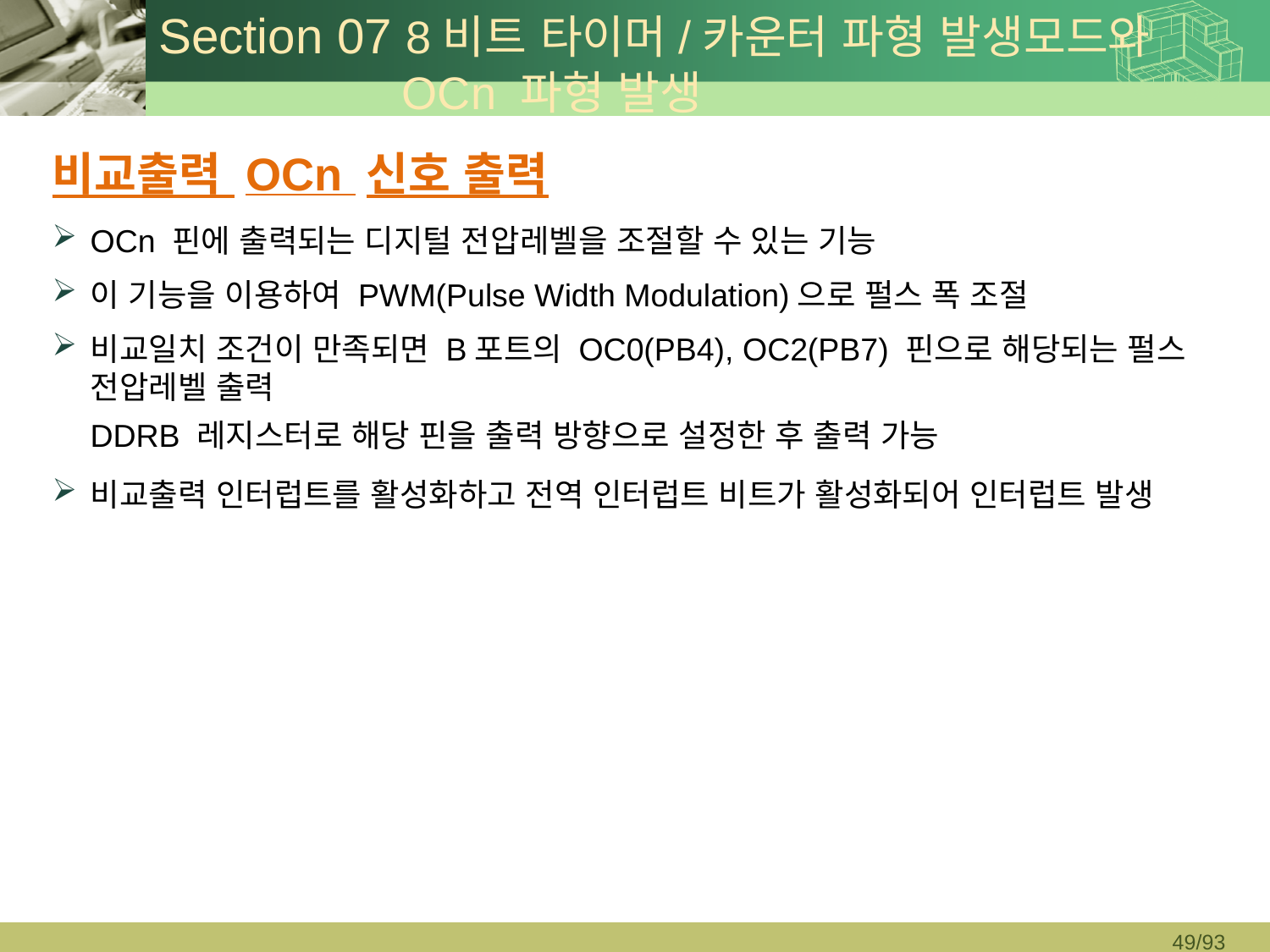

# Section 07 8비트 타이머/카운터 파형 발생모드와 OCn 파형 발생
비교출력 OCn 신호 출력
OCn 핀에 출력되는 디지털 전압레벨을 조절할 수 있는 기능
이 기능을 이용하여 PWM(Pulse Width Modulation)으로 펄스 폭 조절
비교일치 조건이 만족되면 B포트의 OC0(PB4), OC2(PB7) 핀으로 해당되는 펄스 전압레벨 출력
DDRB 레지스터로 해당 핀을 출력 방향으로 설정한 후 출력 가능
비교출력 인터럽트를 활성화하고 전역 인터럽트 비트가 활성화되어 인터럽트 발생